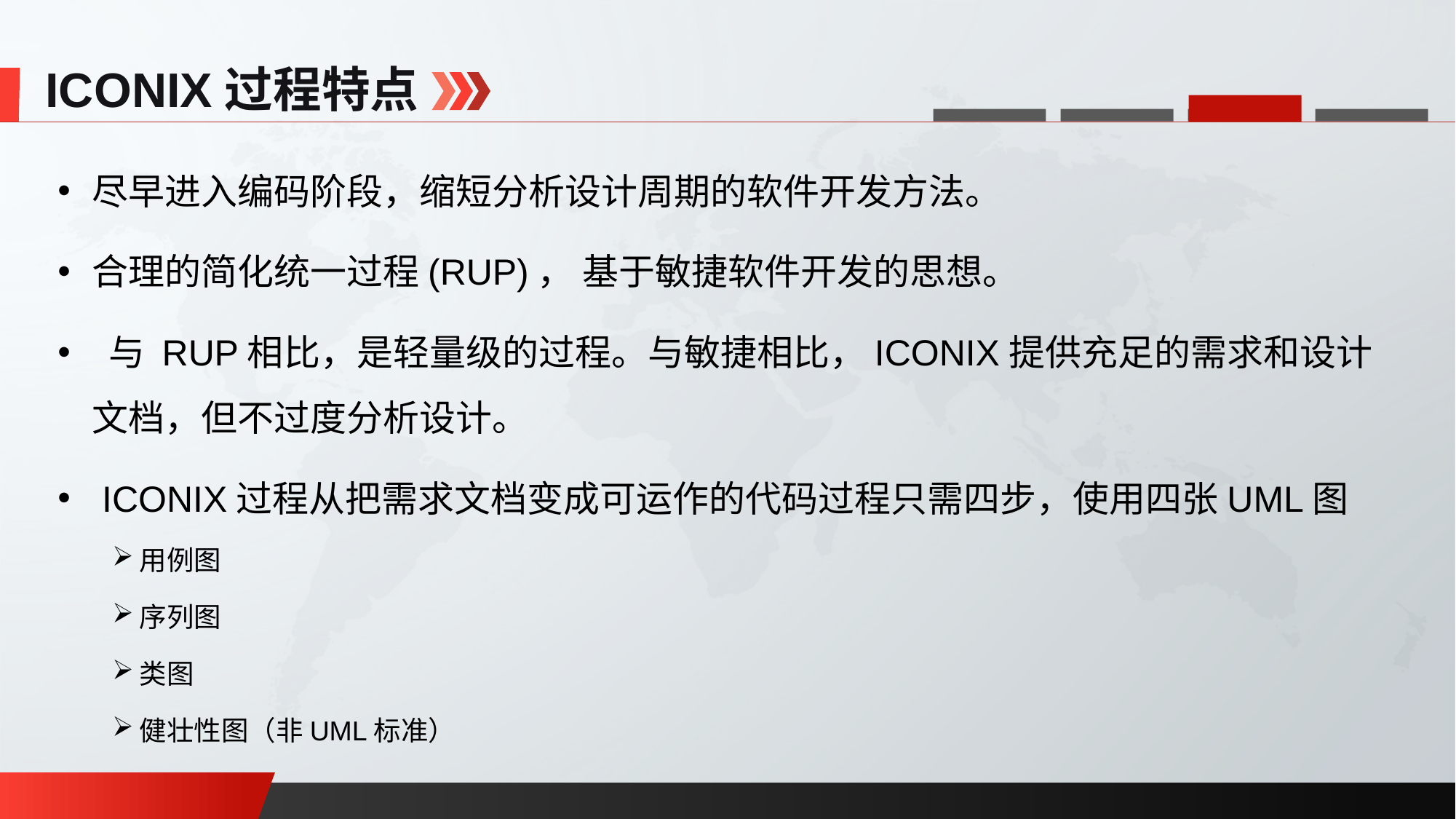

ICONIX过程特点

尽早进入编码阶段，缩短分析设计周期的软件开发方法。
合理的简化统一过程(RUP)， 基于敏捷软件开发的思想。
 与 RUP相比，是轻量级的过程。与敏捷相比，ICONIX提供充足的需求和设计文档，但不过度分析设计。
 ICONIX过程从把需求文档变成可运作的代码过程只需四步，使用四张UML图
用例图
序列图
类图
健壮性图（非UML标准）